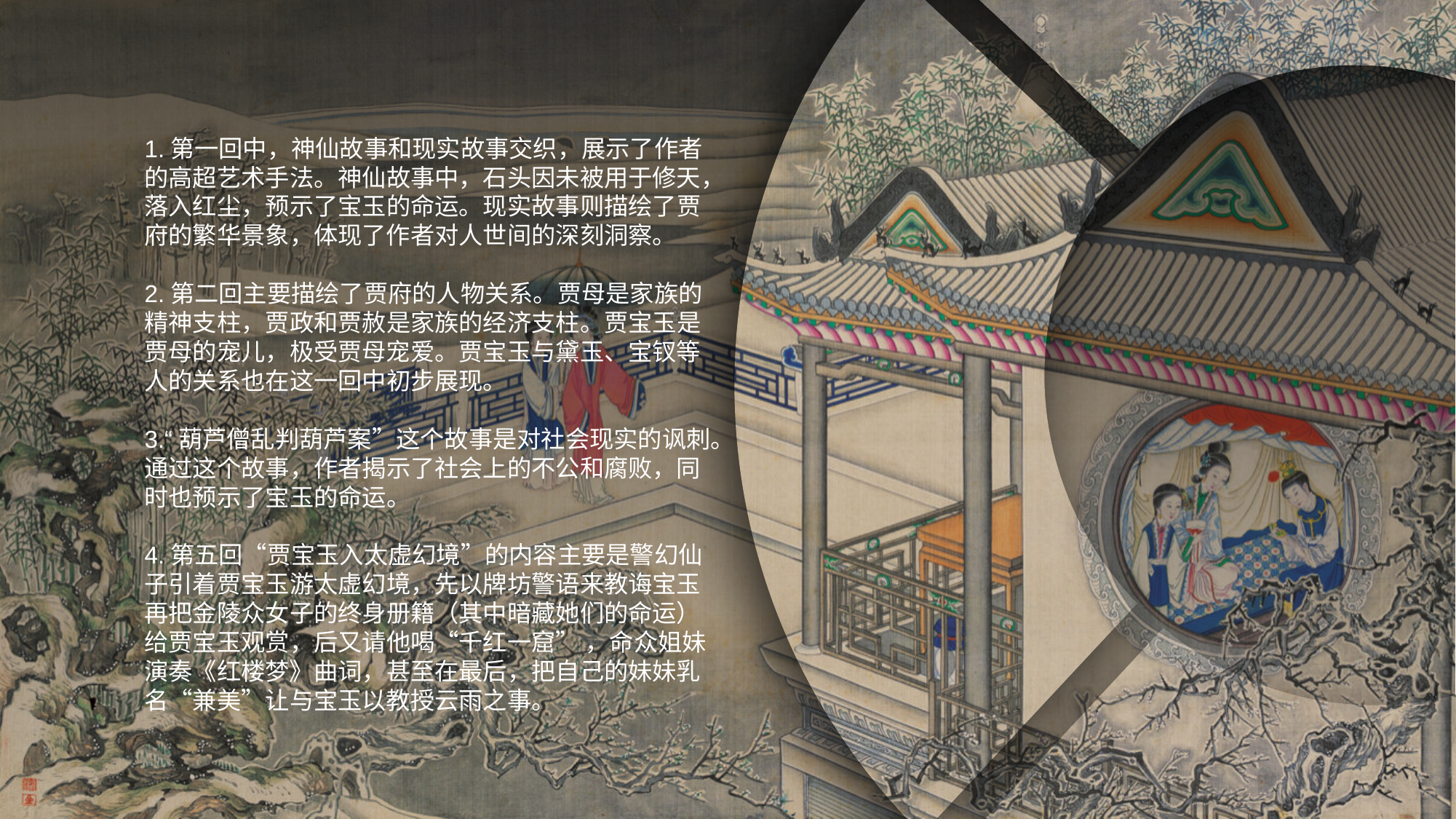

miao
Powerpoint

Naturally, those who need it can use it
People who don't need it don't have to look too much
Friends who don't need Naturally, those who need it can use it
People who don't need it don't have to look too much

1.第一回中，神仙故事和现实故事交织，展示了作者的高超艺术手法。神仙故事中，石头因未被用于修天，落入红尘，预示了宝玉的命运。现实故事则描绘了贾府的繁华景象，体现了作者对人世间的深刻洞察。

2.第二回主要描绘了贾府的人物关系。贾母是家族的精神支柱，贾政和贾赦是家族的经济支柱。贾宝玉是贾母的宠儿，极受贾母宠爱。贾宝玉与黛玉、宝钗等人的关系也在这一回中初步展现。

3.“葫芦僧乱判葫芦案”这个故事是对社会现实的讽刺。通过这个故事，作者揭示了社会上的不公和腐败，同时也预示了宝玉的命运。

4.第五回“贾宝玉入太虚幻境”的内容主要是警幻仙子引着贾宝玉游太虚幻境，先以牌坊警语来教诲宝玉再把金陵众女子的终身册籍（其中暗藏她们的命运）给贾宝玉观赏，后又请他喝“千红一窟” ，命众姐妹演奏《红楼梦》曲词，甚至在最后，把自己的妹妹乳名“兼美”让与宝玉以教授云雨之事。

miao
Powerpoint

Naturally, those who need it can use it
People who don't need it don't have to look too much
Friends who don't need Naturally, those who need it can use it
People who don't need it don't have to look too much